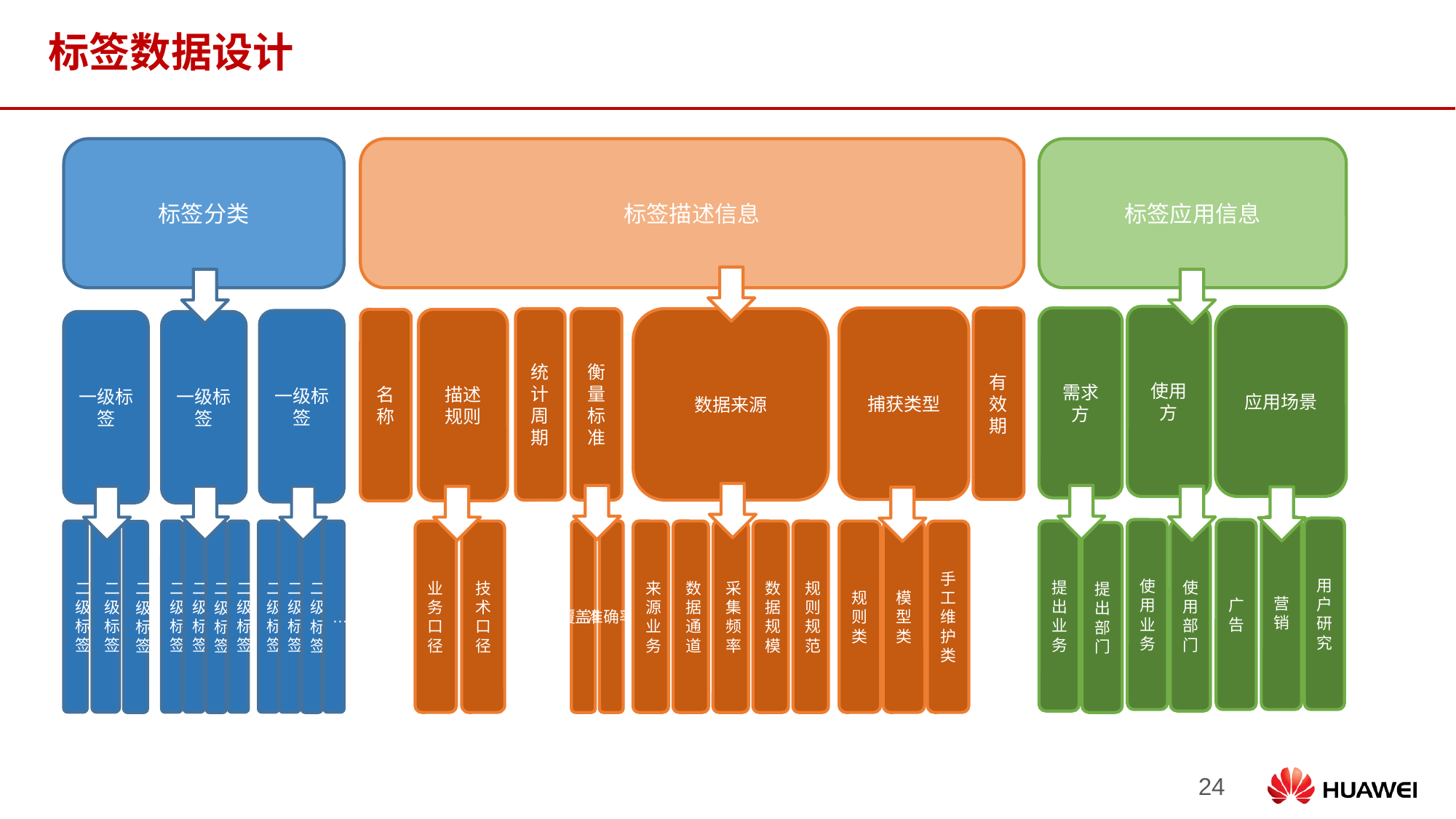

# 标签数据设计
标签分类
标签描述信息
标签应用信息

使用方
应用场景
捕获类型
有效期
需求方
统计周期
衡量标准
数据来源
名称
描述
规则
一级标签
一级标签
一级标签

营销
用户研究
使用业务
广告
二级标签
二级标签
二级标签
二级标签
二级标签
二级标签
二级标签
…
业务口径
技术口径
覆盖率
准确率
来源业务
数据通道
采集频率
数据规模
规则规范
规则类
模型类
手工维护类
提出业务
使用部门
二级标签
二级标签
二级标签
提出部门